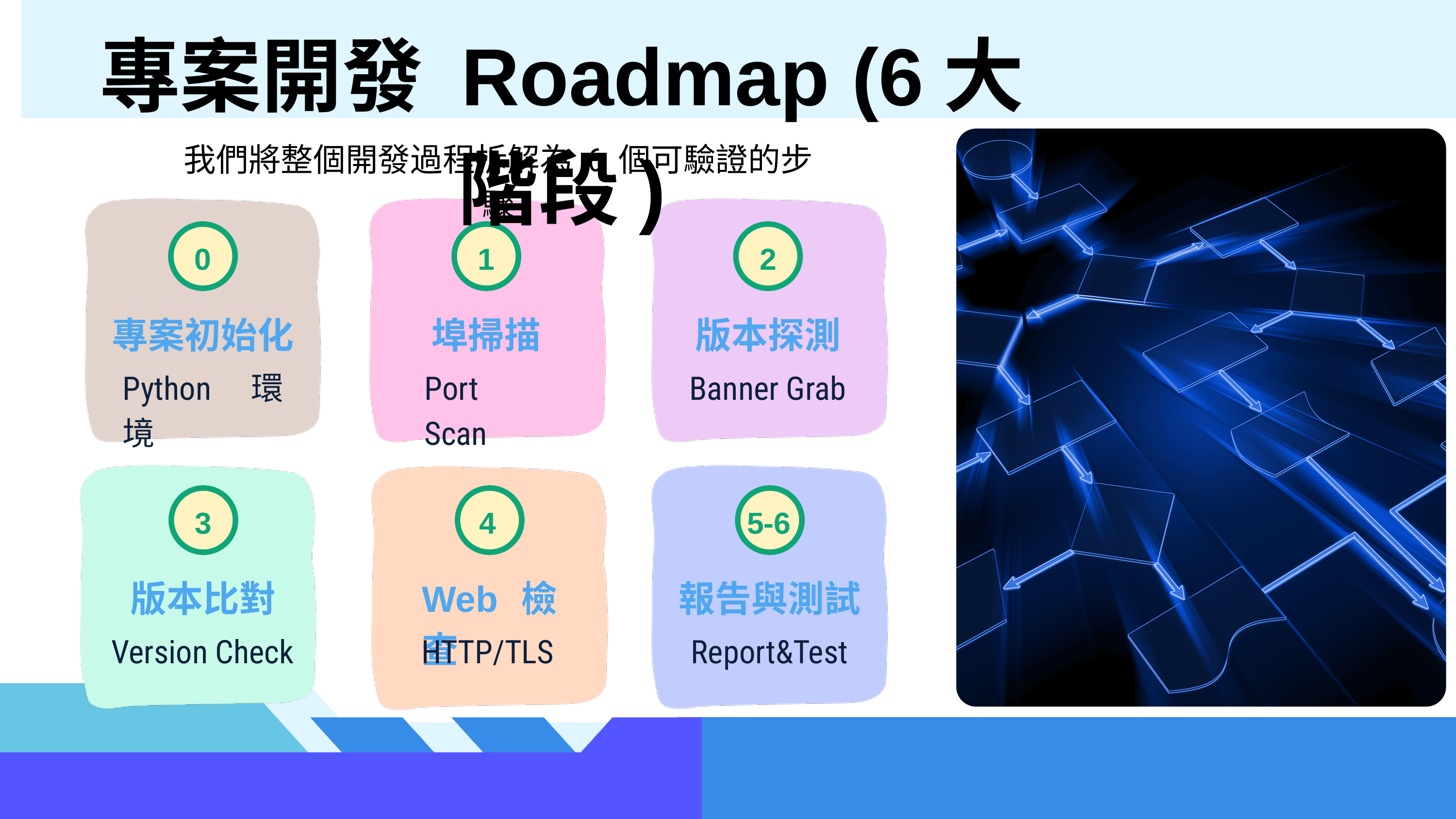

專案開發 Roadmap (6大階段)

我們將整個開發過程拆解為 6 個可驗證的步驟

0
1
2
專案初始化
埠掃描
版本探測
Banner Grab
Python 環境
Port Scan

3
5-6
4
版本比對
Web檢查
報告與測試
Version Check
HTTP/TLS
Report&Test